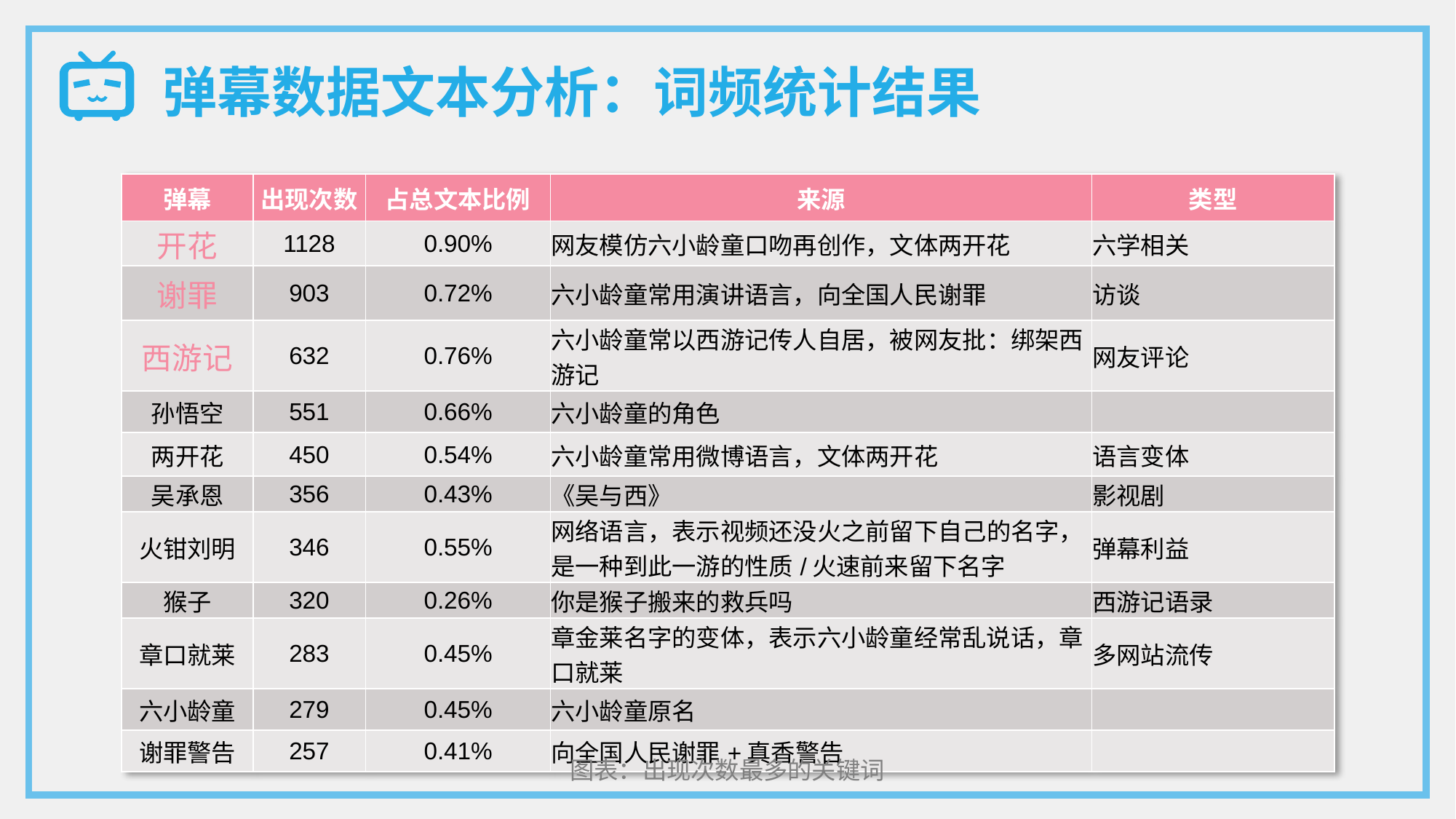

弹幕数据文本分析：词频统计结果
| 弹幕 | 出现次数 | 占总文本比例 | 来源 | 类型 |
| --- | --- | --- | --- | --- |
| 开花 | 1128 | 0.90% | 网友模仿六小龄童口吻再创作，文体两开花 | 六学相关 |
| 谢罪 | 903 | 0.72% | 六小龄童常用演讲语言，向全国人民谢罪 | 访谈 |
| 西游记 | 632 | 0.76% | 六小龄童常以西游记传人自居，被网友批：绑架西游记 | 网友评论 |
| 孙悟空 | 551 | 0.66% | 六小龄童的角色 |  |
| 两开花 | 450 | 0.54% | 六小龄童常用微博语言，文体两开花 | 语言变体 |
| 吴承恩 | 356 | 0.43% | 《吴与西》 | 影视剧 |
| 火钳刘明 | 346 | 0.55% | 网络语言，表示视频还没火之前留下自己的名字，是一种到此一游的性质/火速前来留下名字 | 弹幕利益 |
| 猴子 | 320 | 0.26% | 你是猴子搬来的救兵吗 | 西游记语录 |
| 章口就莱 | 283 | 0.45% | 章金莱名字的变体，表示六小龄童经常乱说话，章口就莱 | 多网站流传 |
| 六小龄童 | 279 | 0.45% | 六小龄童原名 |  |
| 谢罪警告 | 257 | 0.41% | 向全国人民谢罪+真香警告 |  |

图表：出现次数最多的关键词